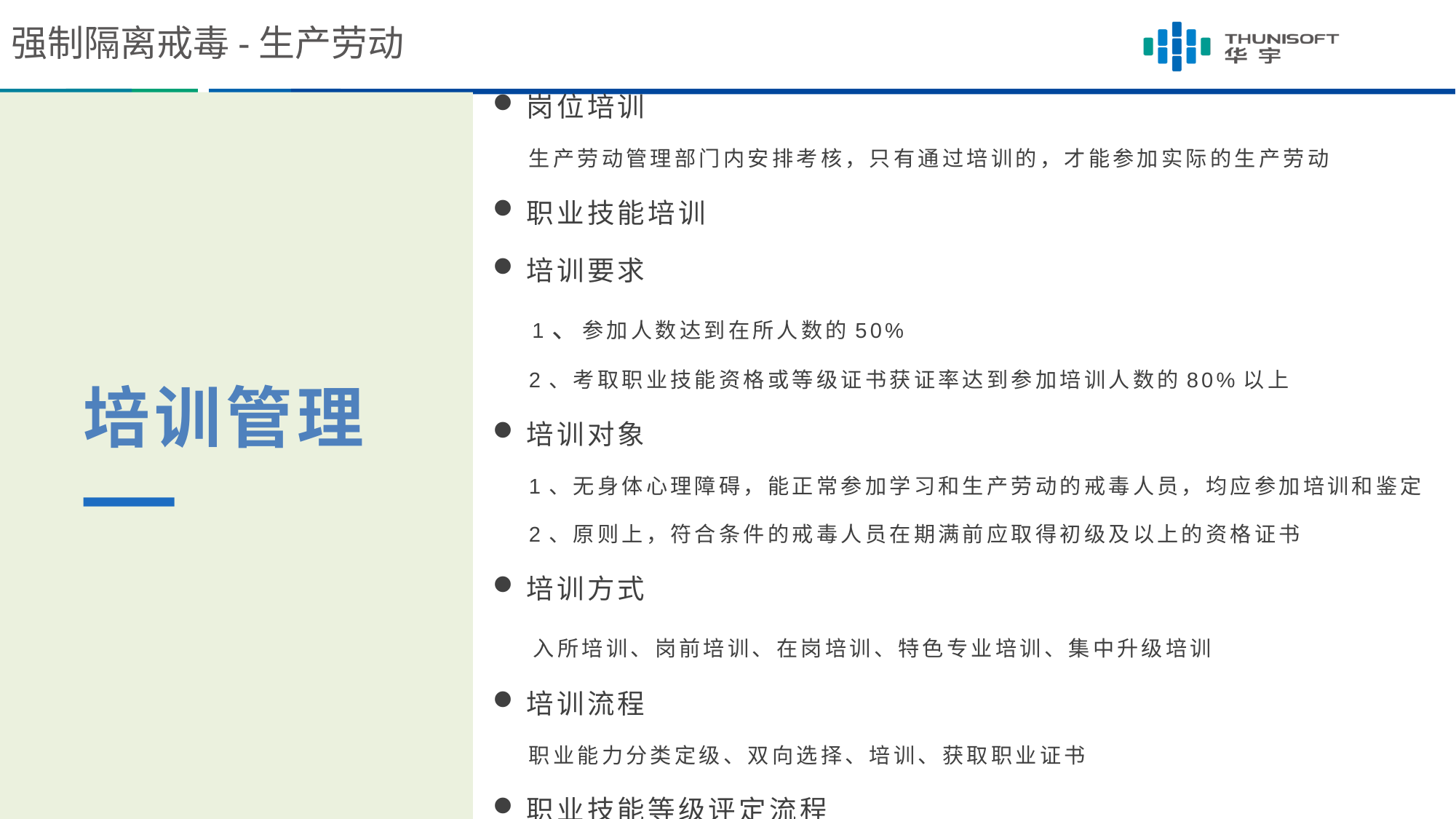

强制隔离戒毒-生产劳动

岗位培训
    生产劳动管理部门内安排考核，只有通过培训的，才能参加实际的生产劳动
职业技能培训
培训要求
    1、参加人数达到在所人数的50%
    2、考取职业技能资格或等级证书获证率达到参加培训人数的80%以上
培训对象
    1、无身体心理障碍，能正常参加学习和生产劳动的戒毒人员，均应参加培训和鉴定
    2、原则上，符合条件的戒毒人员在期满前应取得初级及以上的资格证书
培训方式
    入所培训、岗前培训、在岗培训、特色专业培训、集中升级培训
培训流程
    职业能力分类定级、双向选择、培训、获取职业证书
职业技能等级评定流程
培训管理

98